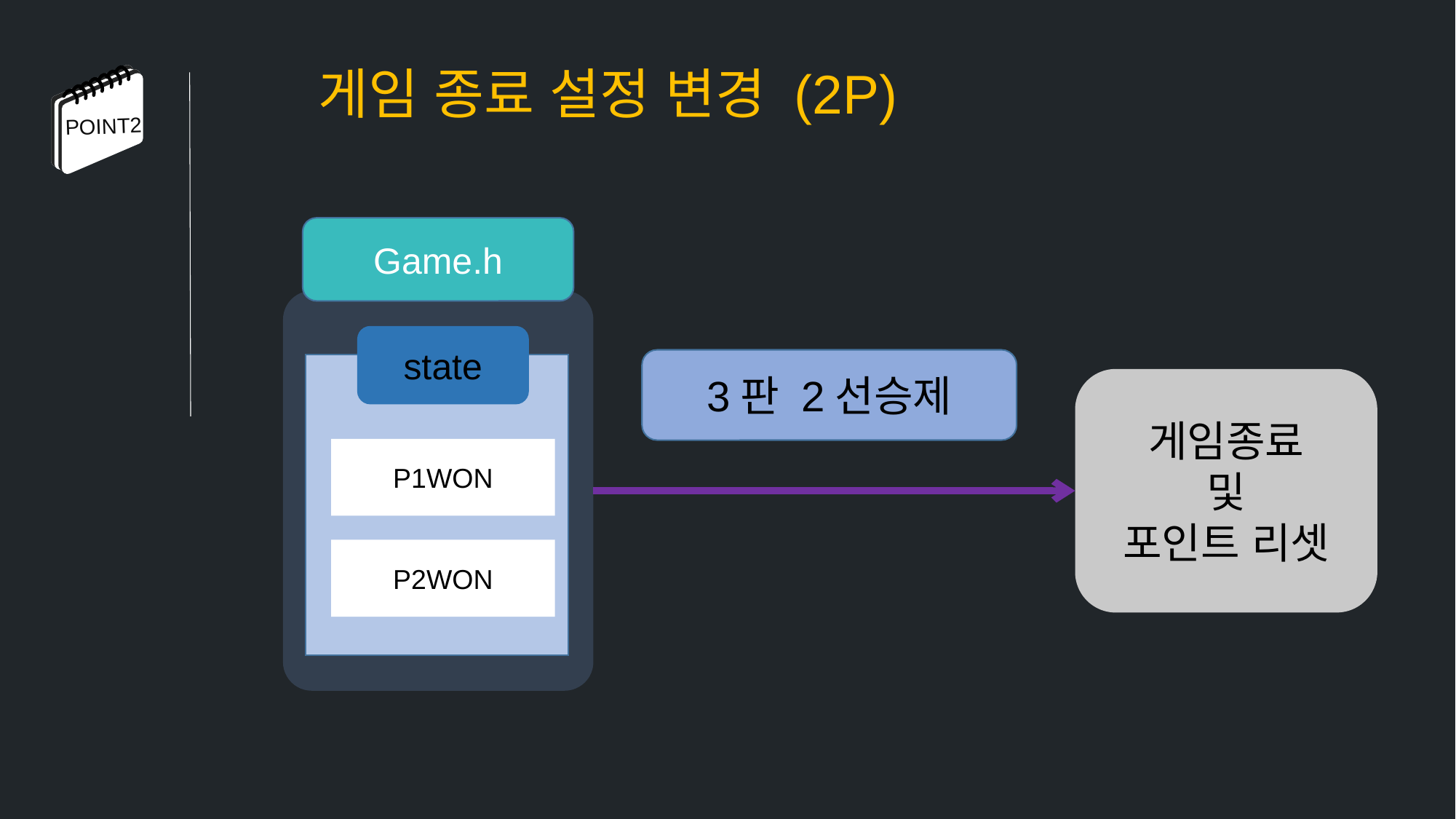

게임 종료 설정 변경 (2P)

POINT2
Game.h

state
3판 2선승제

게임종료
및
포인트 리셋
P1WON
P2WON